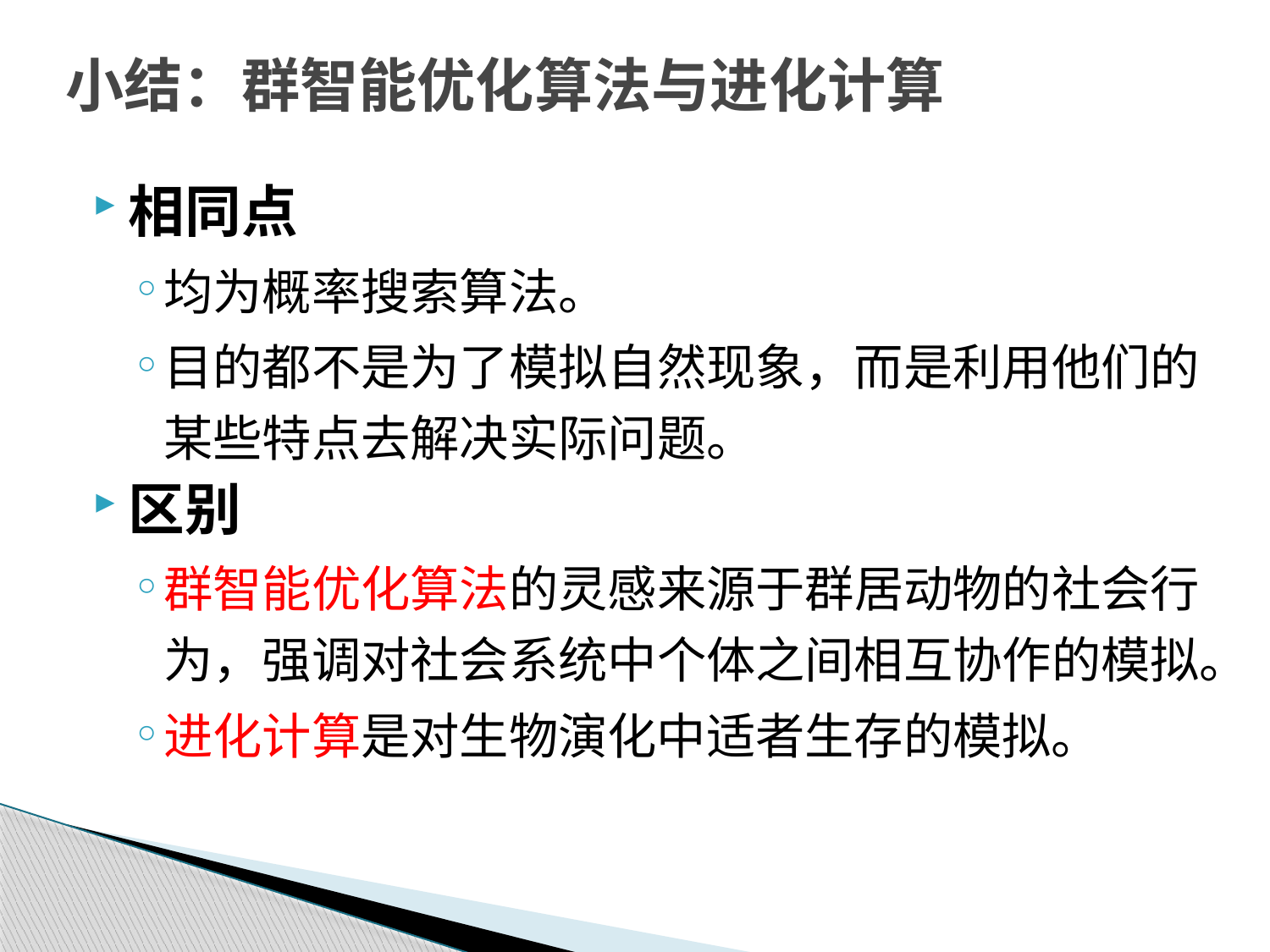

50
# 小结：群智能优化算法与进化计算
相同点
均为概率搜索算法。
目的都不是为了模拟自然现象，而是利用他们的某些特点去解决实际问题。
区别
群智能优化算法的灵感来源于群居动物的社会行为，强调对社会系统中个体之间相互协作的模拟。
进化计算是对生物演化中适者生存的模拟。